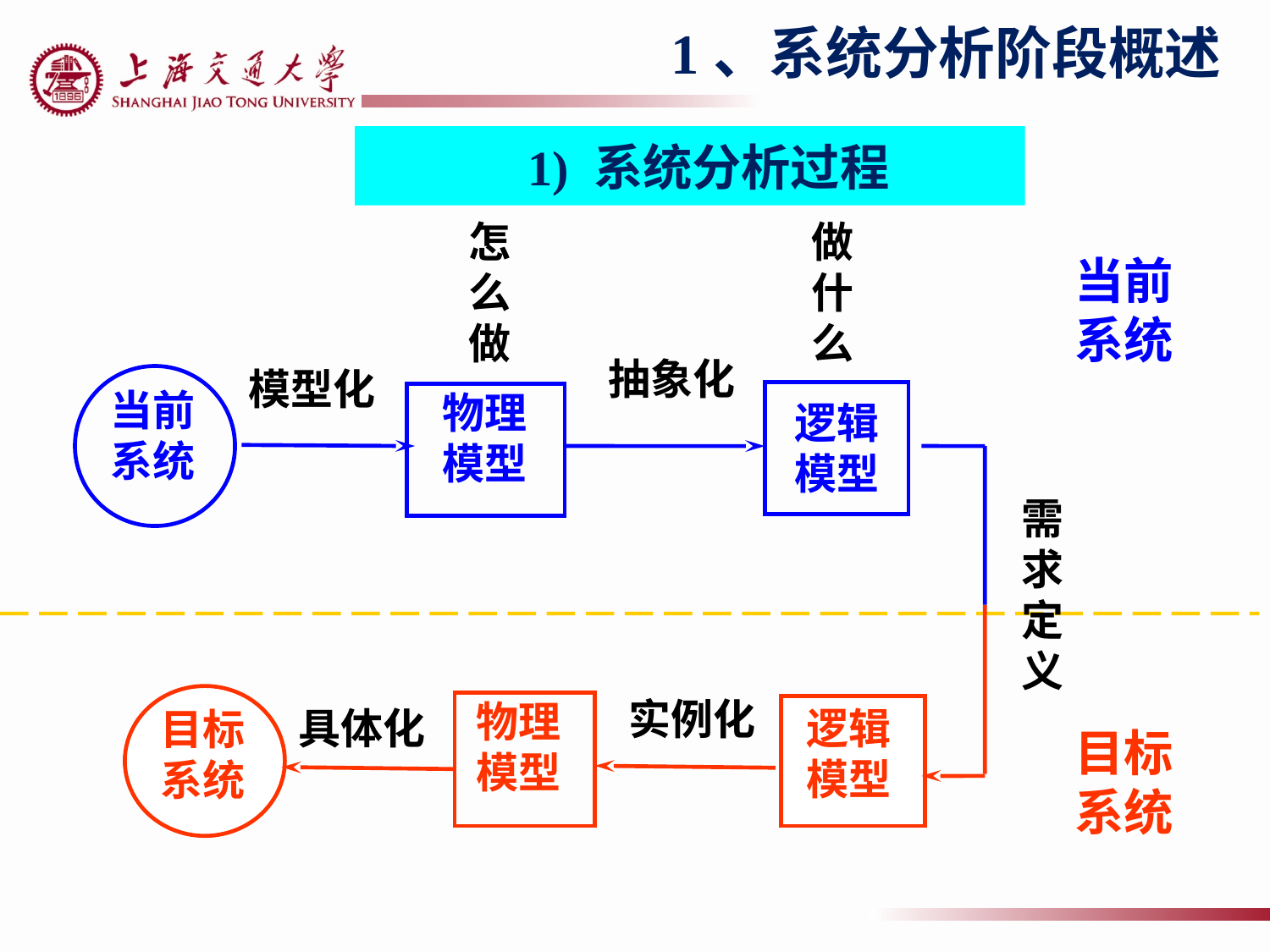

1、系统分析阶段概述
1) 系统分析过程
怎
么
做
做
什
么
当前
系统
抽象化
模型化

当前
系统
物理
模型

逻辑
模型

需
求
定
义

目标
系统
实例化
物理
模型

具体化
逻辑
模型

目标
系统